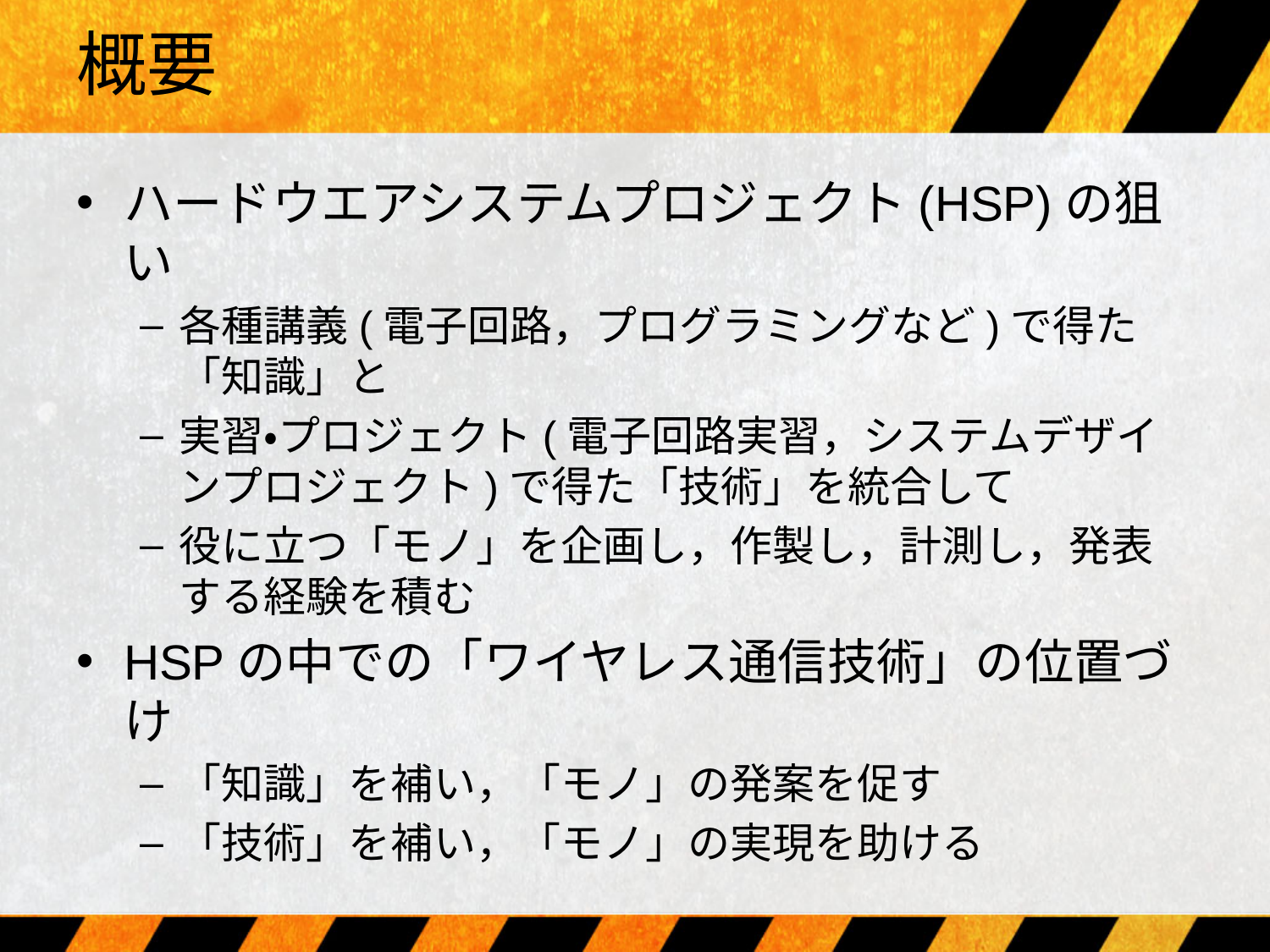

# 概要
ハードウエアシステムプロジェクト(HSP)の狙い
各種講義(電子回路，プログラミングなど)で得た「知識」と
実習・プロジェクト(電子回路実習，システムデザインプロジェクト)で得た「技術」を統合して
役に立つ「モノ」を企画し，作製し，計測し，発表する経験を積む
HSPの中での「ワイヤレス通信技術」の位置づけ
「知識」を補い，「モノ」の発案を促す
「技術」を補い，「モノ」の実現を助ける